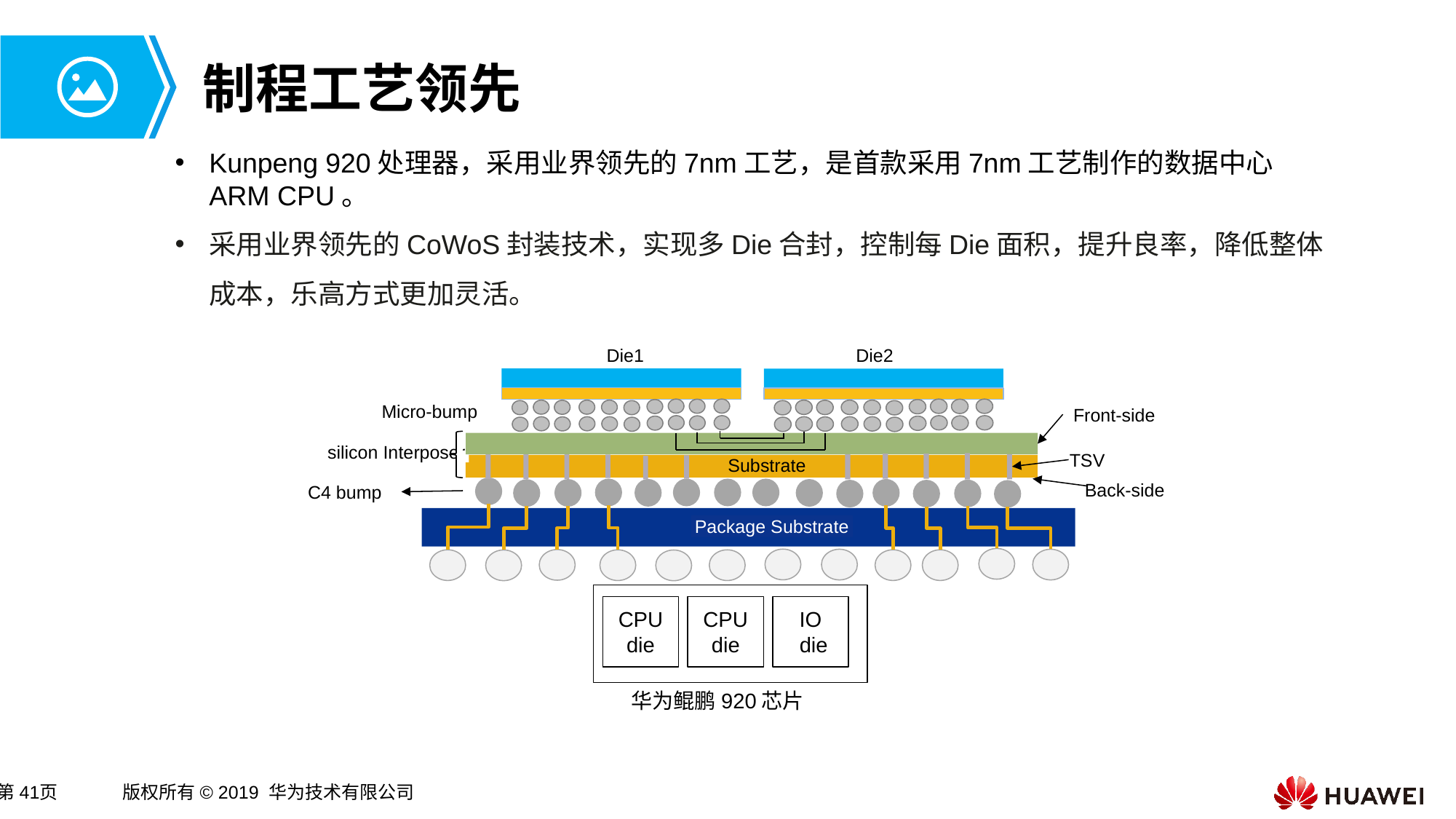

# 制程工艺领先
Kunpeng 920处理器，采用业界领先的7nm工艺，是首款采用7nm工艺制作的数据中心ARM CPU。
采用业界领先的CoWoS封装技术，实现多Die合封，控制每Die面积，提升良率，降低整体成本，乐高方式更加灵活。
Die1
Die2

Micro-bump
Front-side

silicon Interposer
TSV

Substrate

C4 bump

Back-side

Package Substrate

CPU die
CPU die
IO
 die
华为鲲鹏920芯片